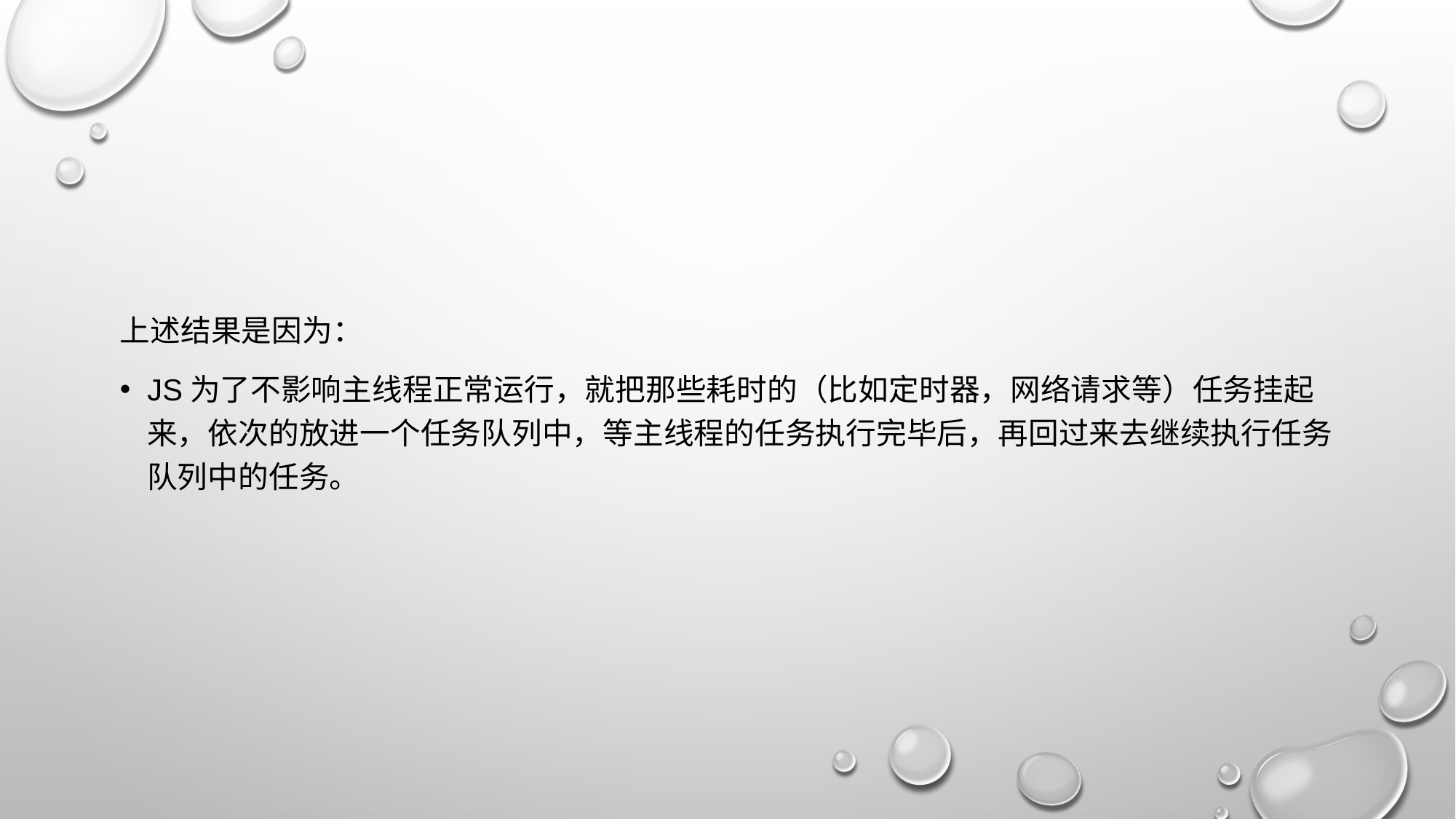

上述结果是因为：
JS为了不影响主线程正常运行，就把那些耗时的（比如定时器，网络请求等）任务挂起来，依次的放进一个任务队列中，等主线程的任务执行完毕后，再回过来去继续执行任务队列中的任务。